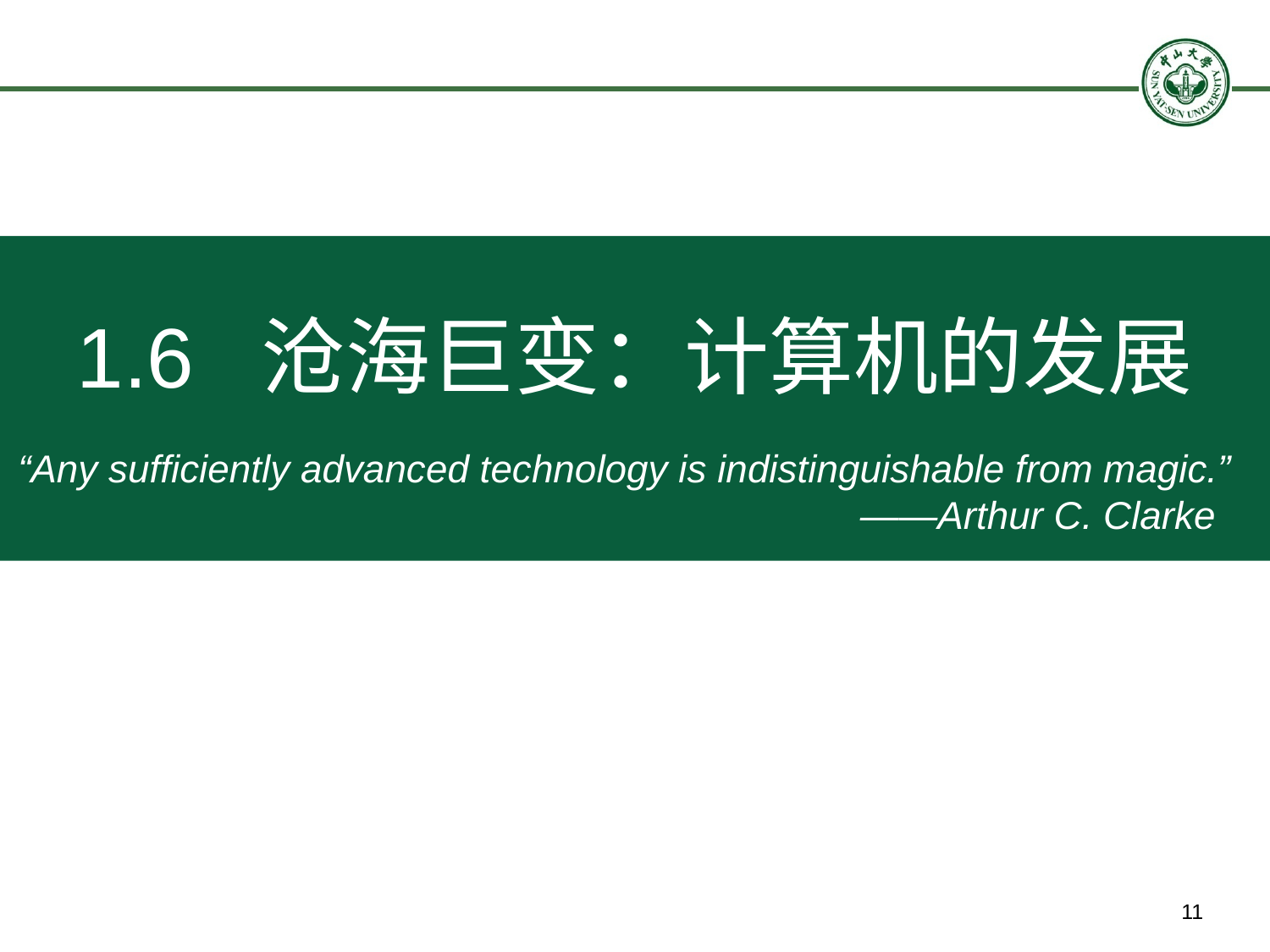

1.6  沧海巨变：计算机的发展
“Any sufficiently advanced technology is indistinguishable from magic.”                                                 ——Arthur C. Clarke